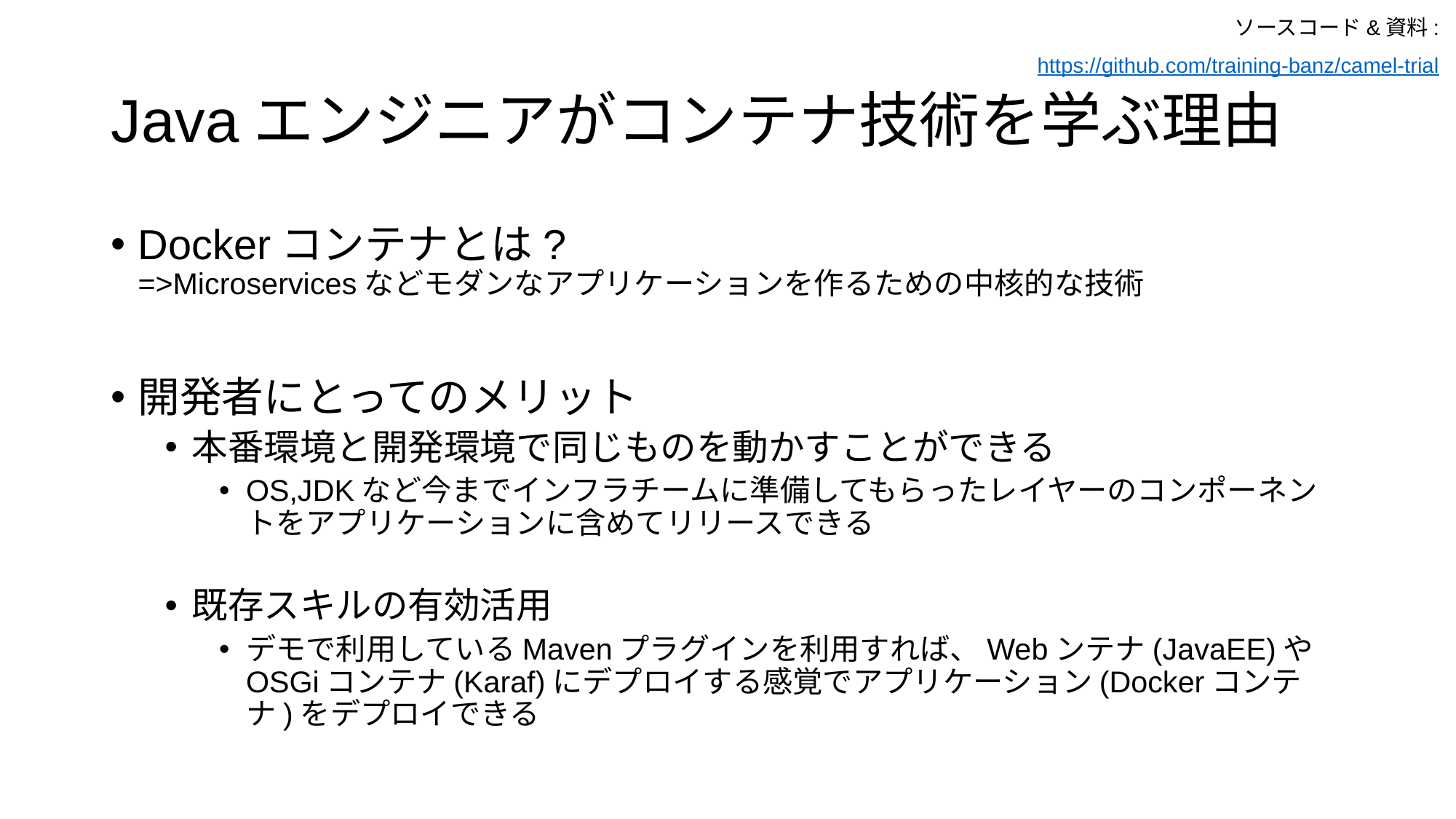

ソースコード&資料:
https://github.com/training-banz/camel-trial

# Javaエンジニアがコンテナ技術を学ぶ理由
Dockerコンテナとは?
=>Microservicesなどモダンなアプリケーションを作るための中核的な技術

開発者にとってのメリット
本番環境と開発環境で同じものを動かすことができる
OS,JDKなど今までインフラチームに準備してもらったレイヤーのコンポーネントをアプリケーションに含めてリリースできる

既存スキルの有効活用
デモで利用しているMavenプラグインを利用すれば、Webンテナ(JavaEE)やOSGiコンテナ(Karaf)にデプロイする感覚でアプリケーション(Dockerコンテナ)をデプロイできる